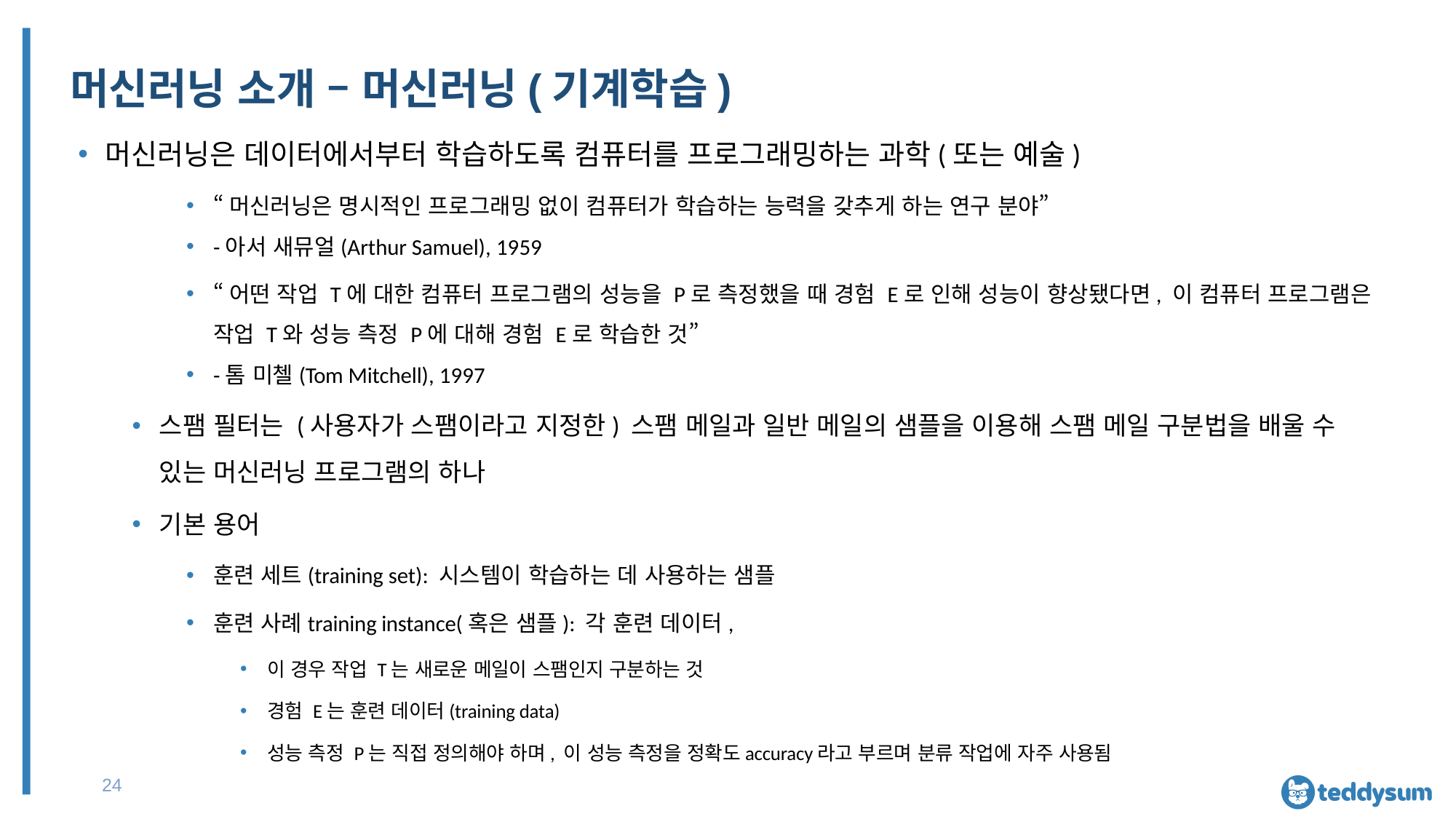

# 머신러닝 소개 – 머신러닝(기계학습)
머신러닝은 데이터에서부터 학습하도록 컴퓨터를 프로그래밍하는 과학(또는 예술)
“머신러닝은 명시적인 프로그래밍 없이 컴퓨터가 학습하는 능력을 갖추게 하는 연구 분야”
-아서 새뮤얼(Arthur Samuel), 1959
“어떤 작업 T에 대한 컴퓨터 프로그램의 성능을 P로 측정했을 때 경험 E로 인해 성능이 향상됐다면, 이 컴퓨터 프로그램은  작업 T와 성능 측정 P에 대해 경험 E로 학습한 것”
-톰 미첼(Tom Mitchell), 1997
스팸 필터는 (사용자가 스팸이라고 지정한) 스팸 메일과 일반 메일의 샘플을 이용해 스팸 메일 구분법을 배울 수  있는 머신러닝 프로그램의 하나
기본 용어
훈련 세트(training set): 시스템이 학습하는 데 사용하는 샘플
훈련 사례training instance(혹은 샘플): 각 훈련 데이터,
이 경우 작업 T는 새로운 메일이 스팸인지 구분하는 것
경험 E는 훈련 데이터(training data)
성능 측정 P는 직접 정의해야 하며, 이 성능 측정을 정확도accuracy라고 부르며 분류 작업에 자주 사용됨
24